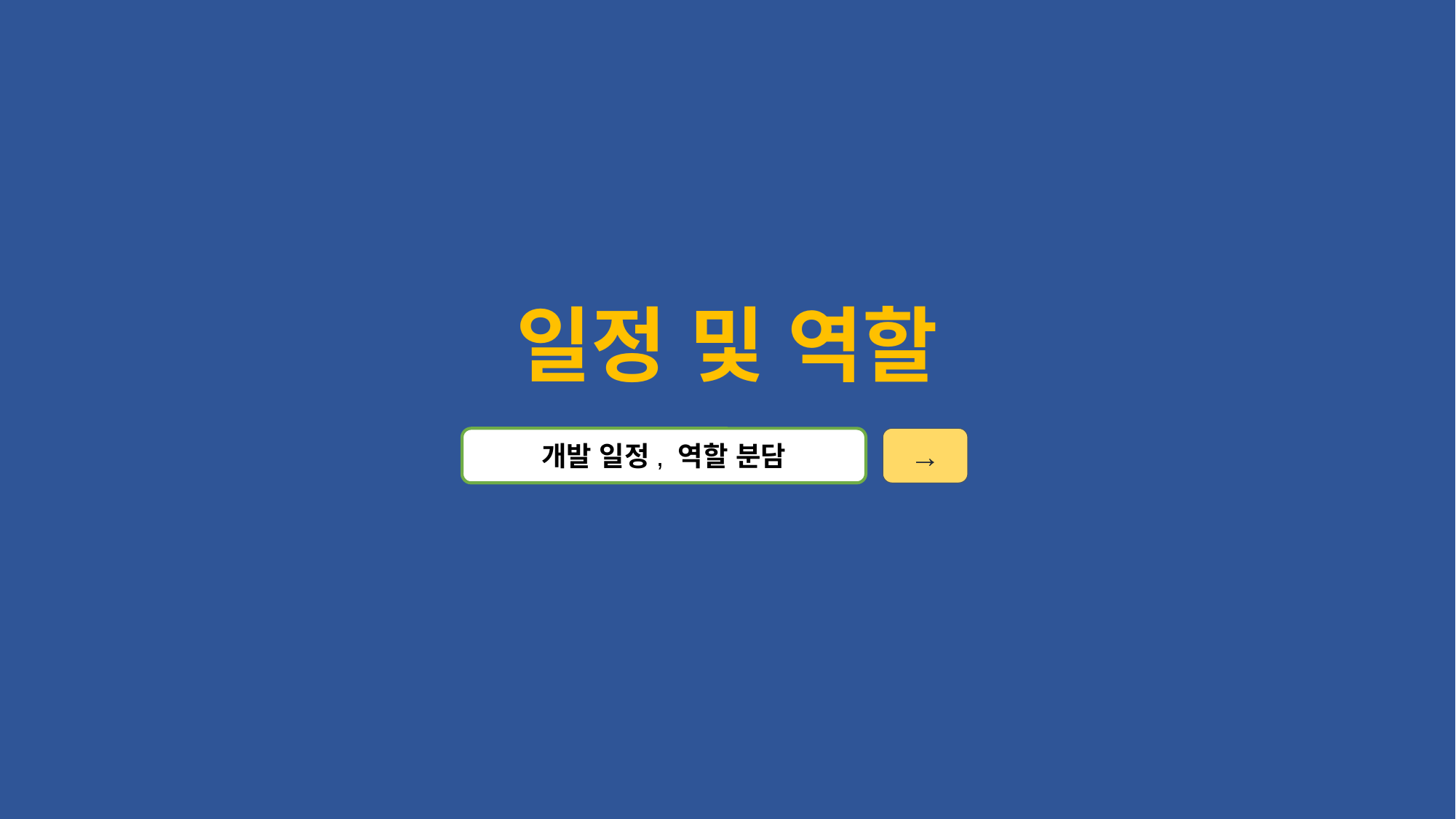

일정 및 역할
개발 일정, 역할 분담
→